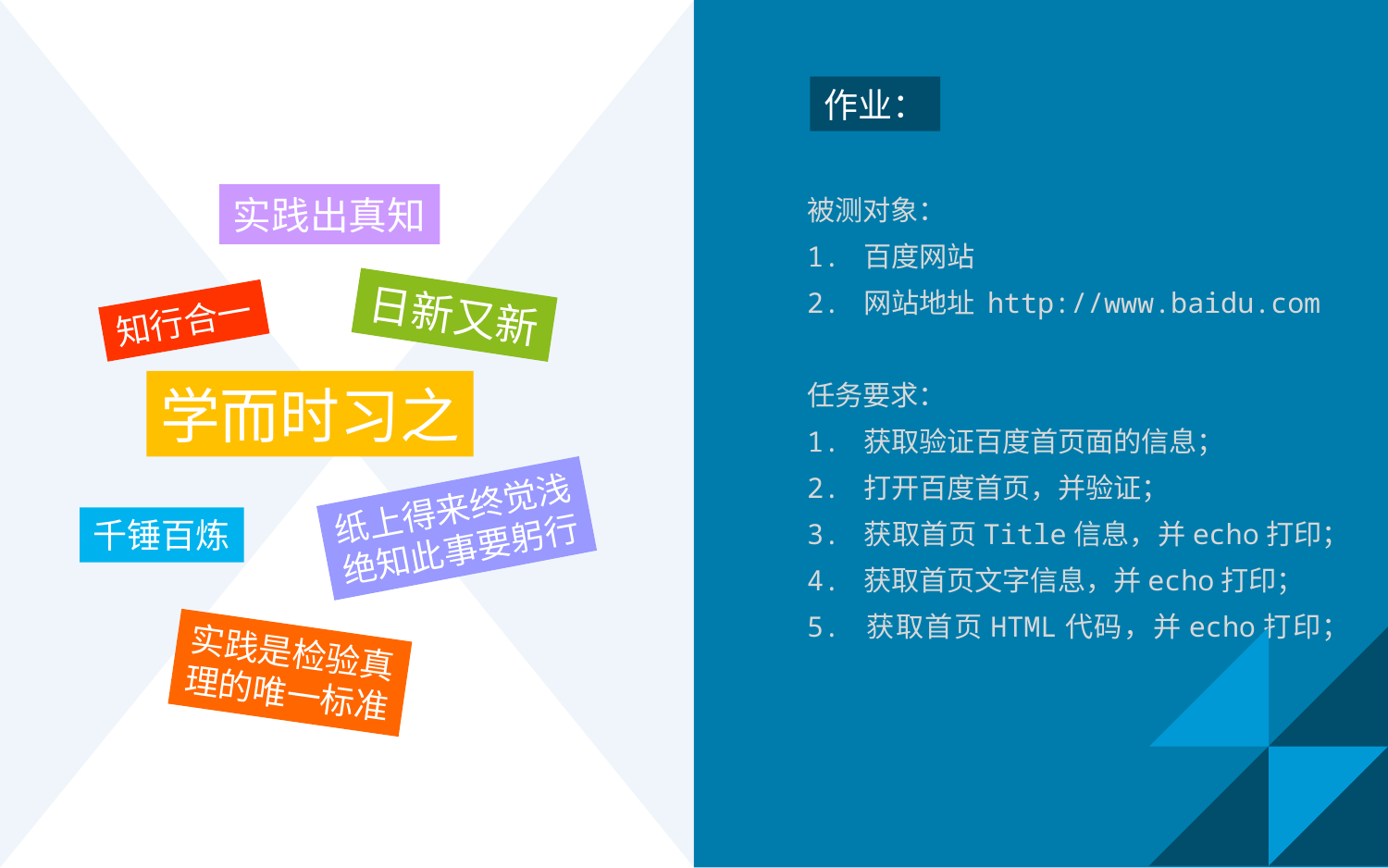

作业：

被测对象：
1. 百度网站
2. 网站地址 http://www.baidu.com

任务要求：
1. 获取验证百度首页面的信息；
2. 打开百度首页，并验证；
3. 获取首页Title信息，并echo打印；
4. 获取首页文字信息，并echo打印；
5. 获取首页HTML代码，并echo打印；

实践出真知

日新又新
知行合一
学而时习之
纸上得来终觉浅
绝知此事要躬行
千锤百炼
实践是检验真
理的唯一标准